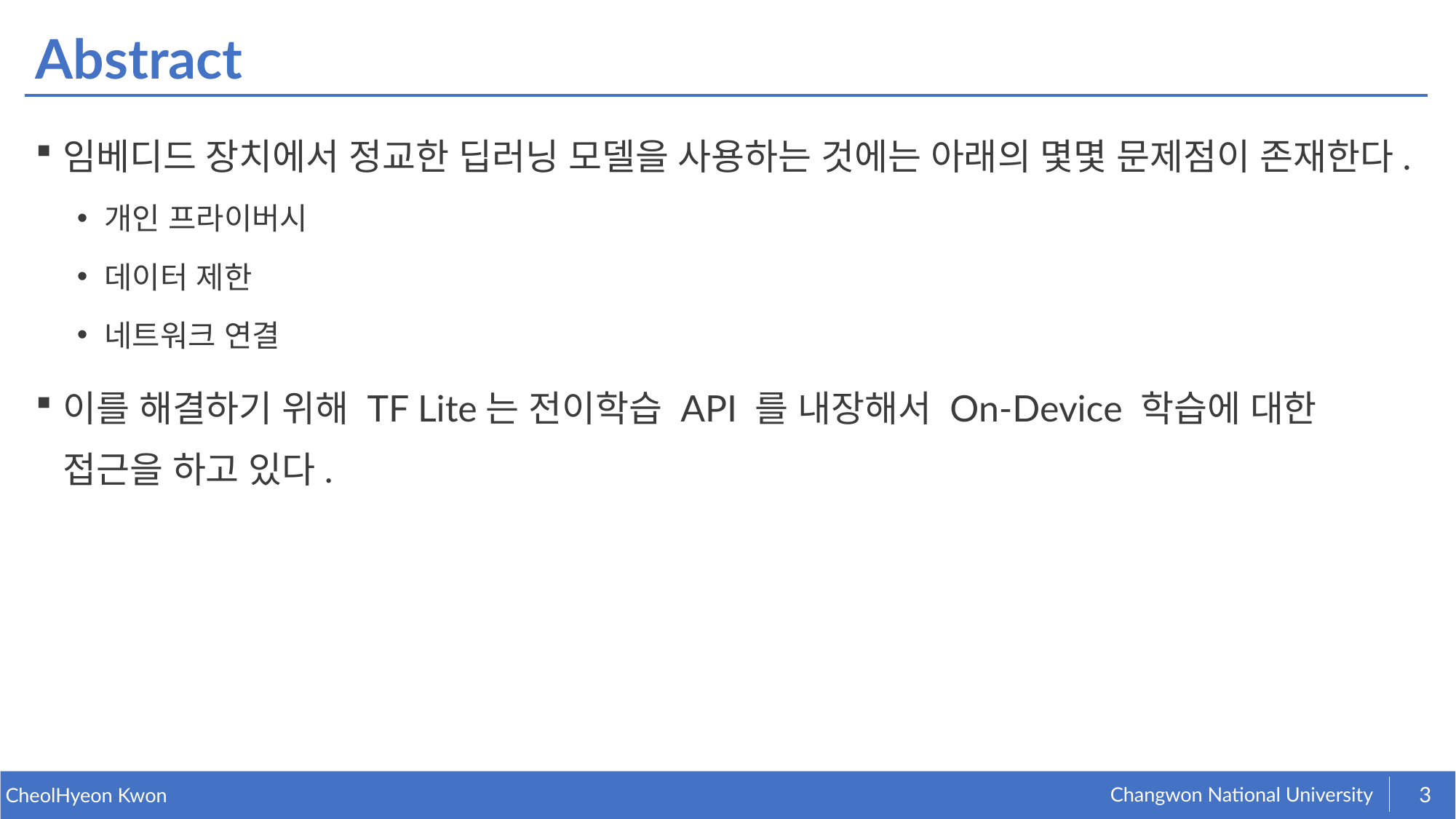

# Abstract
임베디드 장치에서 정교한 딥러닝 모델을 사용하는 것에는 아래의 몇몇 문제점이 존재한다.
개인 프라이버시
데이터 제한
네트워크 연결
이를 해결하기 위해 TF Lite는 전이학습 API 를 내장해서 On-Device 학습에 대한 접근을 하고 있다.

3